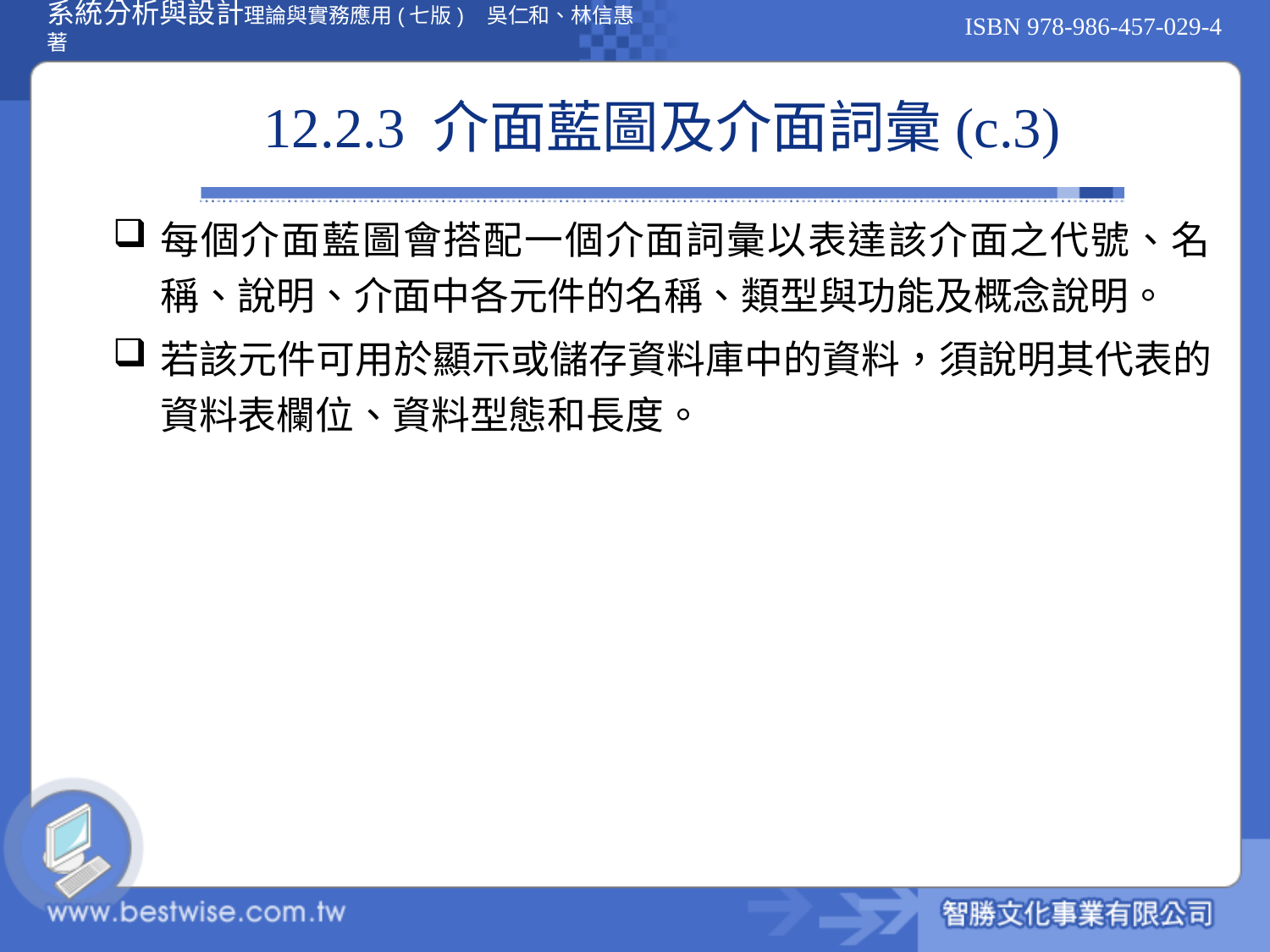

# 12.2.3 介面藍圖及介面詞彙(c.3)
每個介面藍圖會搭配一個介面詞彙以表達該介面之代號、名稱、說明、介面中各元件的名稱、類型與功能及概念說明。
若該元件可用於顯示或儲存資料庫中的資料，須說明其代表的資料表欄位、資料型態和長度。